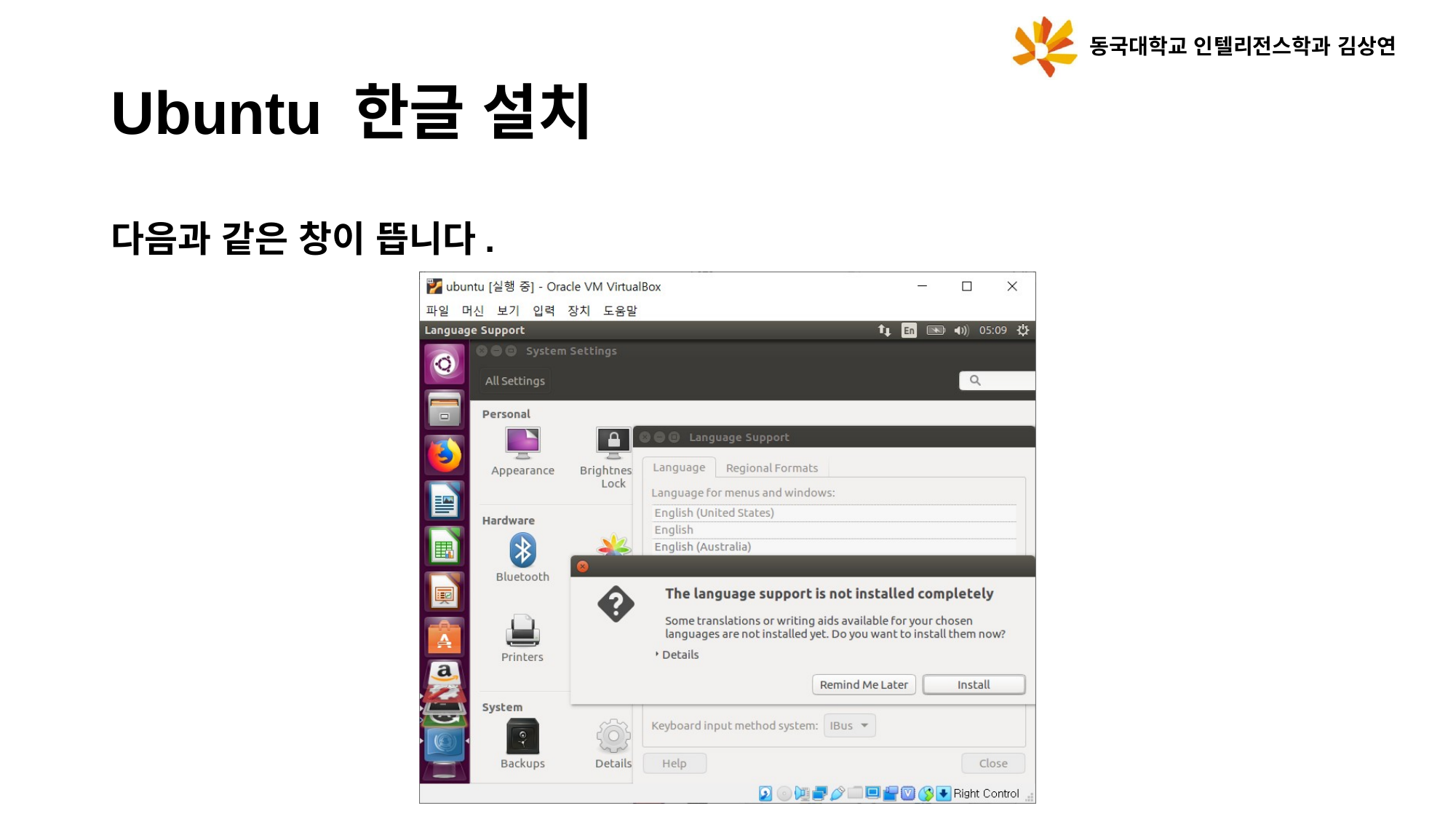

동국대학교 인텔리전스학과 김상연
Ubuntu 한글 설치
다음과 같은 창이 뜹니다.